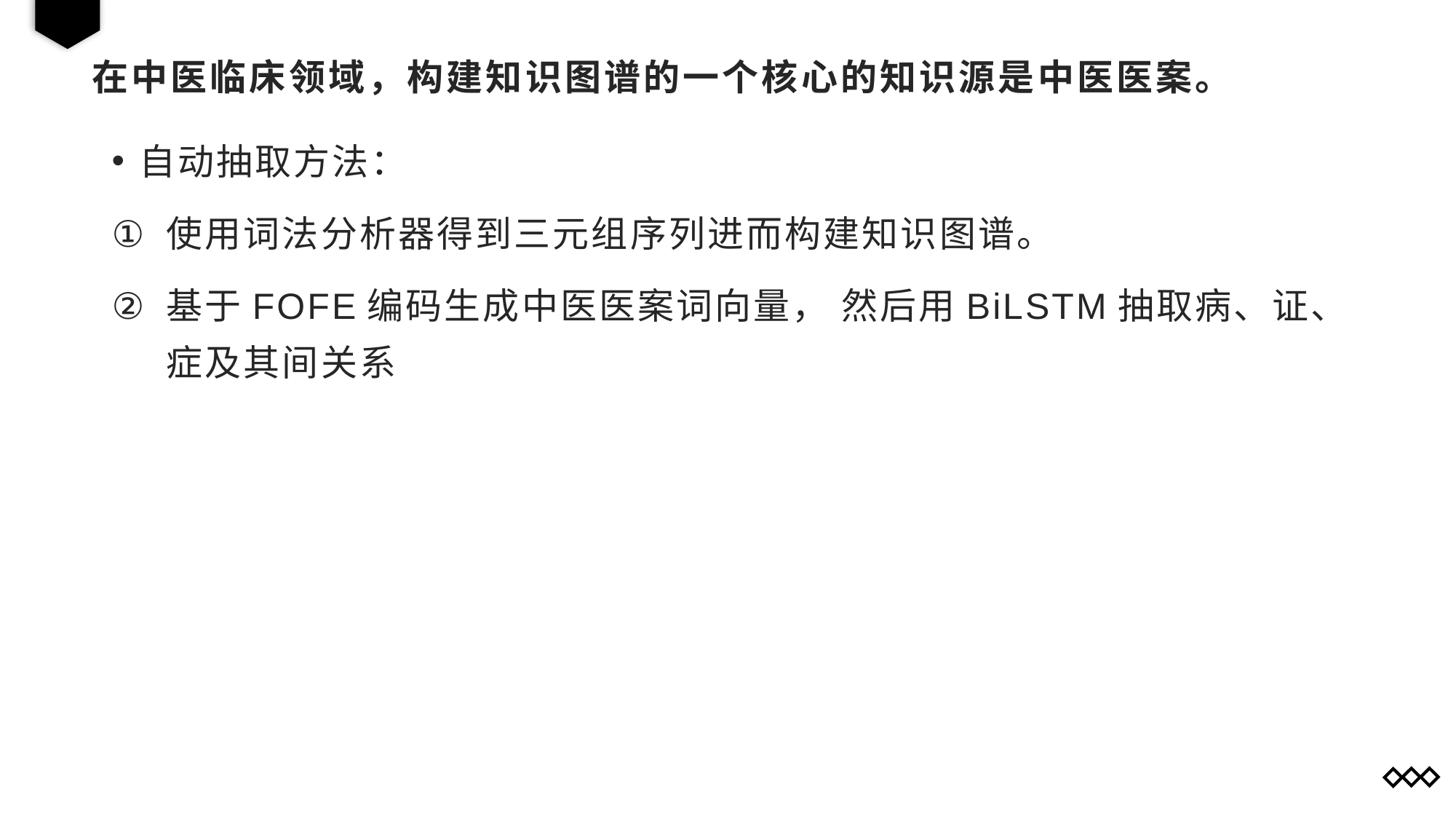

# 在中医临床领域，构建知识图谱的一个核心的知识源是中医医案。
自动抽取方法：
使用词法分析器得到三元组序列进而构建知识图谱。
基于FOFE编码生成中医医案词向量， 然后用BiLSTM抽取病、证、症及其间关系